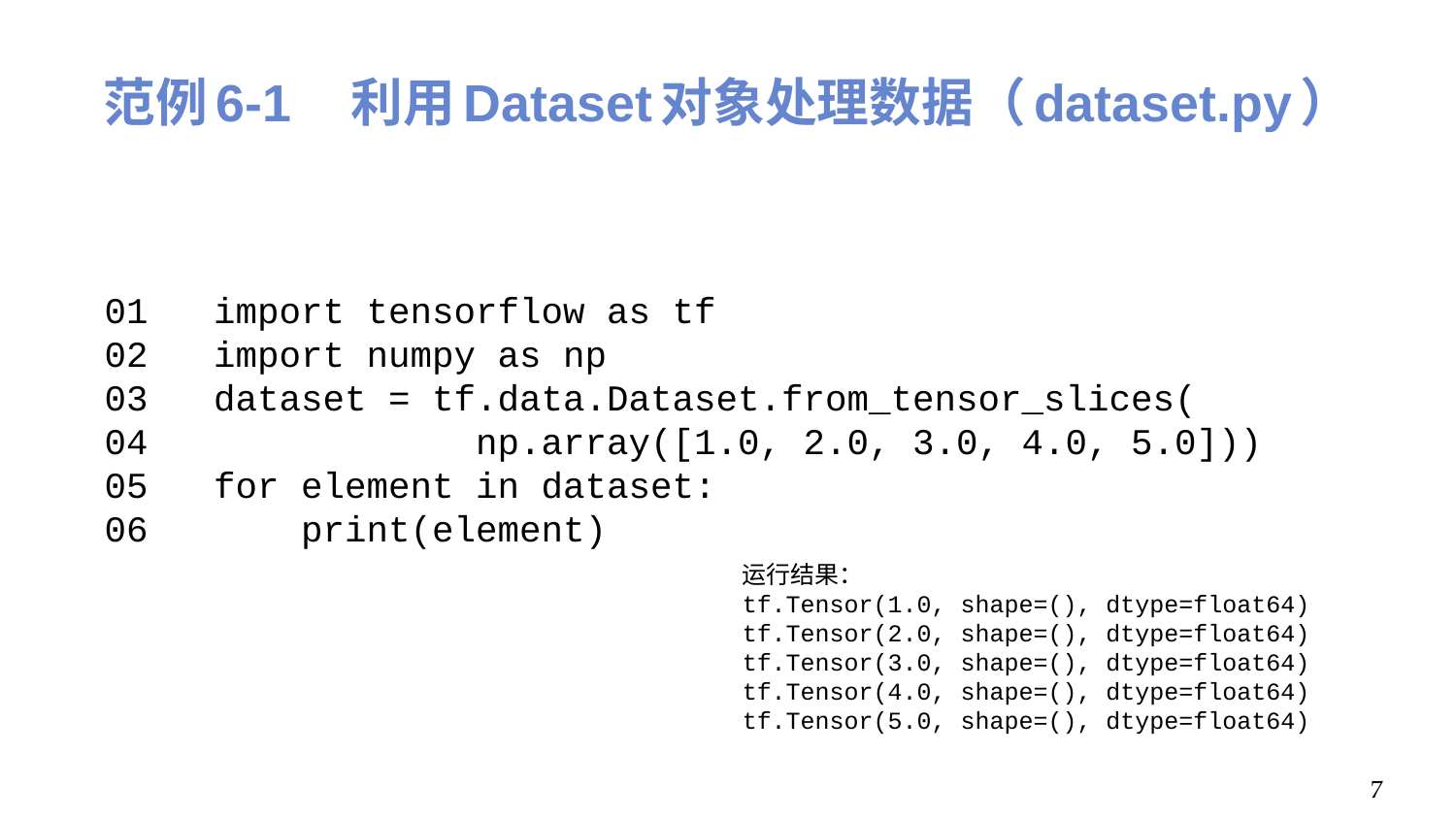

# 范例6-1　利用Dataset对象处理数据（dataset.py）
01   import tensorflow as tf
02   import numpy as np
03   dataset = tf.data.Dataset.from_tensor_slices(
04               np.array([1.0, 2.0, 3.0, 4.0, 5.0]))
05   for element in dataset:
06       print(element)

运行结果：
tf.Tensor(1.0, shape=(), dtype=float64)
tf.Tensor(2.0, shape=(), dtype=float64)
tf.Tensor(3.0, shape=(), dtype=float64)
tf.Tensor(4.0, shape=(), dtype=float64)
tf.Tensor(5.0, shape=(), dtype=float64)

7